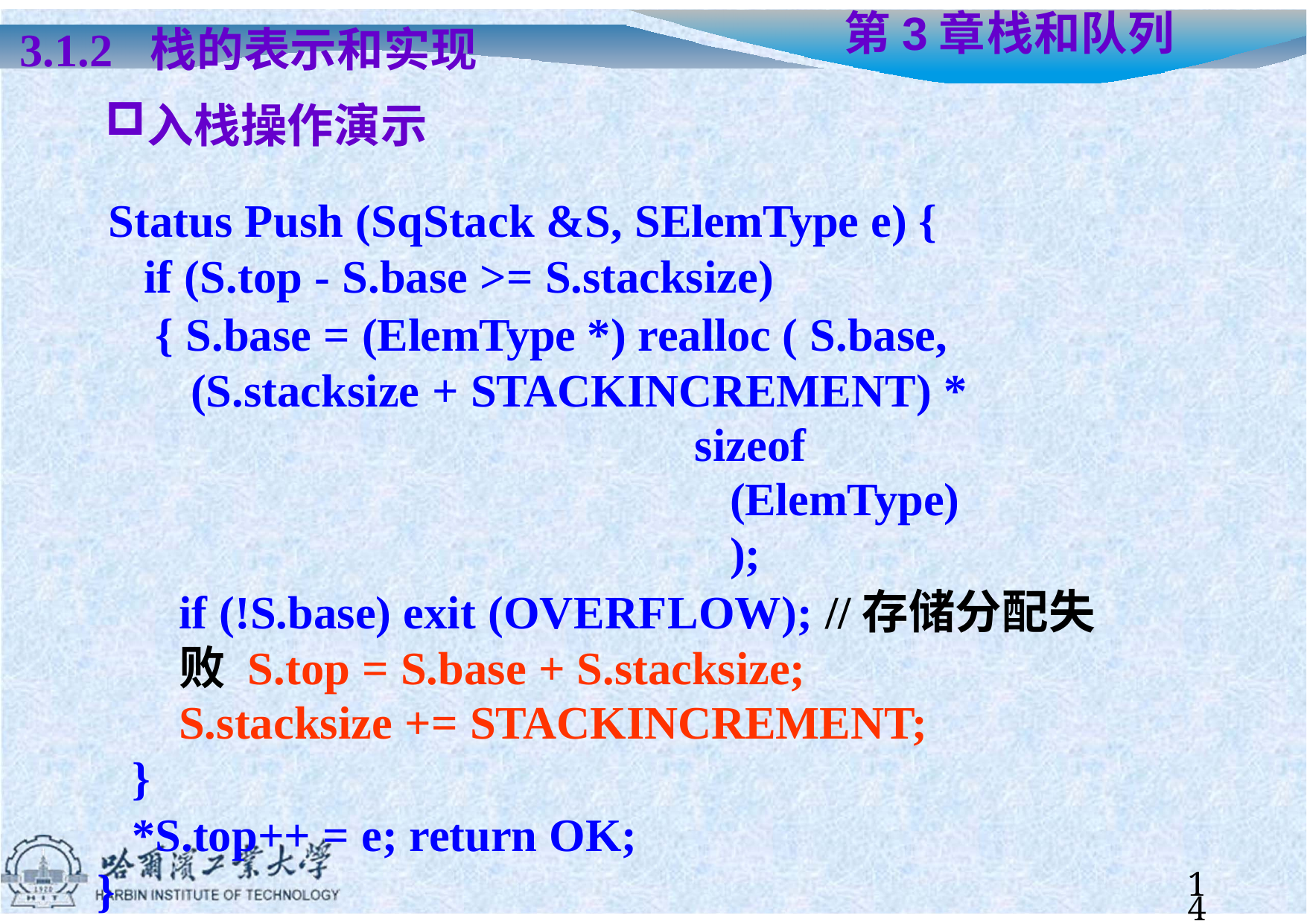

# 第3章	栈和队列

3.1.2	栈的表示和实现
入栈操作演示
Status Push (SqStack &S, SElemType e) {  if (S.top - S.base >= S.stacksize)
{ S.base = (ElemType *) realloc ( S.base,  (S.stacksize + STACKINCREMENT) *
sizeof (ElemType));
if (!S.base) exit (OVERFLOW); //存储分配失败 S.top = S.base + S.stacksize;
S.stacksize += STACKINCREMENT;
}
*S.top++ = e; return OK;
}

14